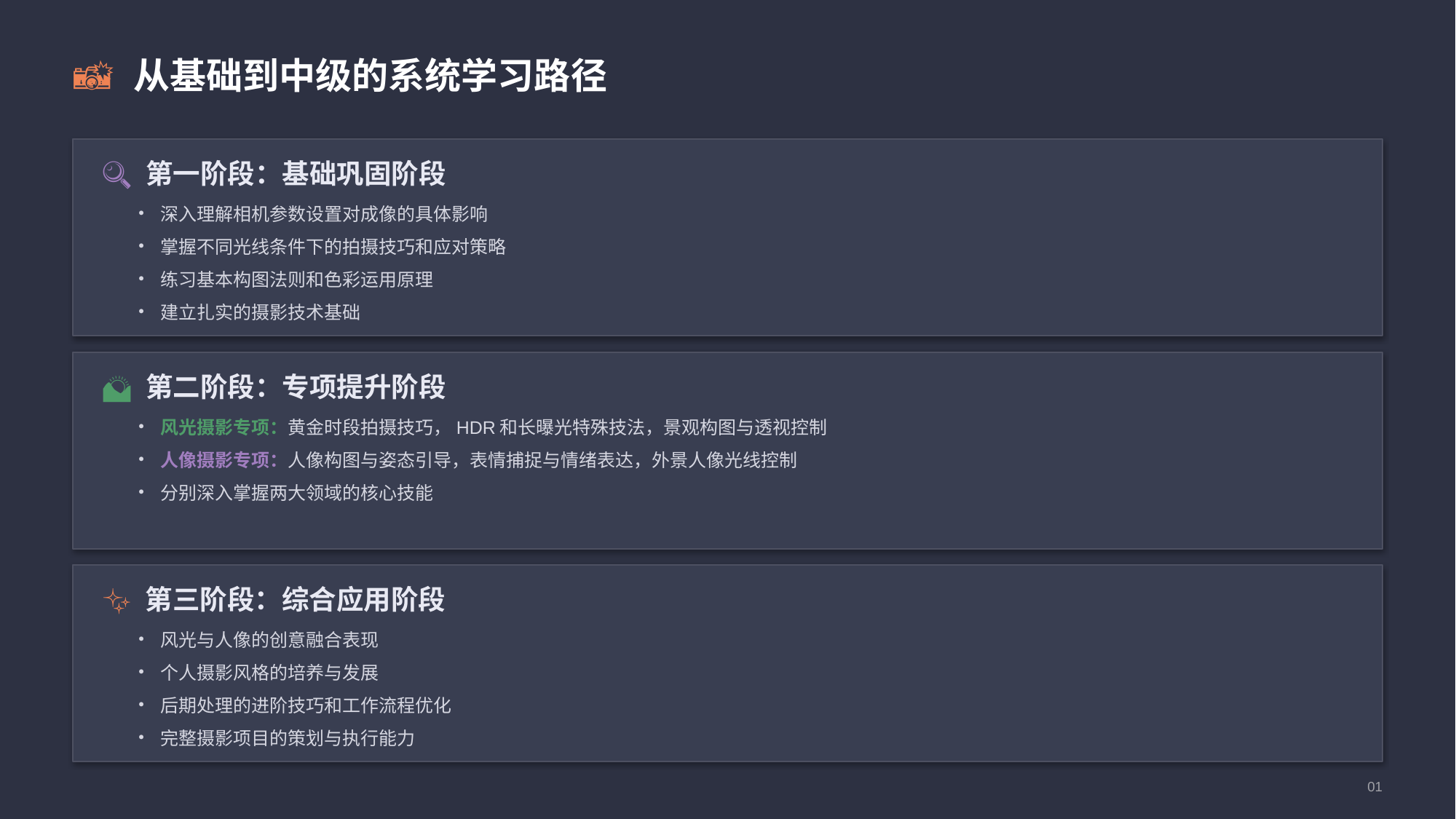

📸 从基础到中级的系统学习路径

🔍 第一阶段：基础巩固阶段
• 深入理解相机参数设置对成像的具体影响
• 掌握不同光线条件下的拍摄技巧和应对策略
• 练习基本构图法则和色彩运用原理
• 建立扎实的摄影技术基础

🌄 第二阶段：专项提升阶段
• 风光摄影专项：黄金时段拍摄技巧，HDR和长曝光特殊技法，景观构图与透视控制
• 人像摄影专项：人像构图与姿态引导，表情捕捉与情绪表达，外景人像光线控制
• 分别深入掌握两大领域的核心技能

✨ 第三阶段：综合应用阶段
• 风光与人像的创意融合表现
• 个人摄影风格的培养与发展
• 后期处理的进阶技巧和工作流程优化
• 完整摄影项目的策划与执行能力
01